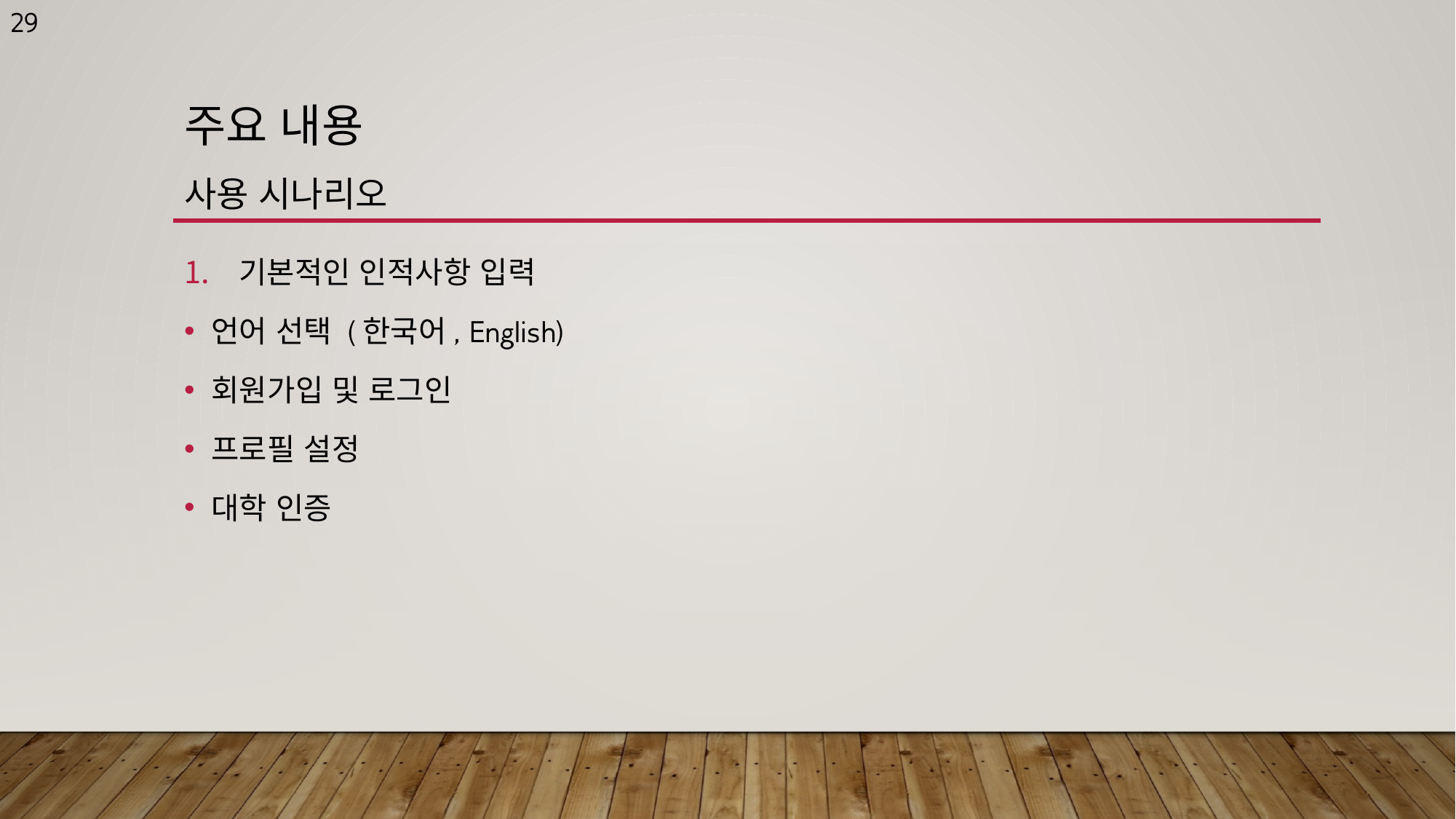

29
# 주요 내용 사용 시나리오
기본적인 인적사항 입력
언어 선택 (한국어, English)
회원가입 및 로그인
프로필 설정
대학 인증